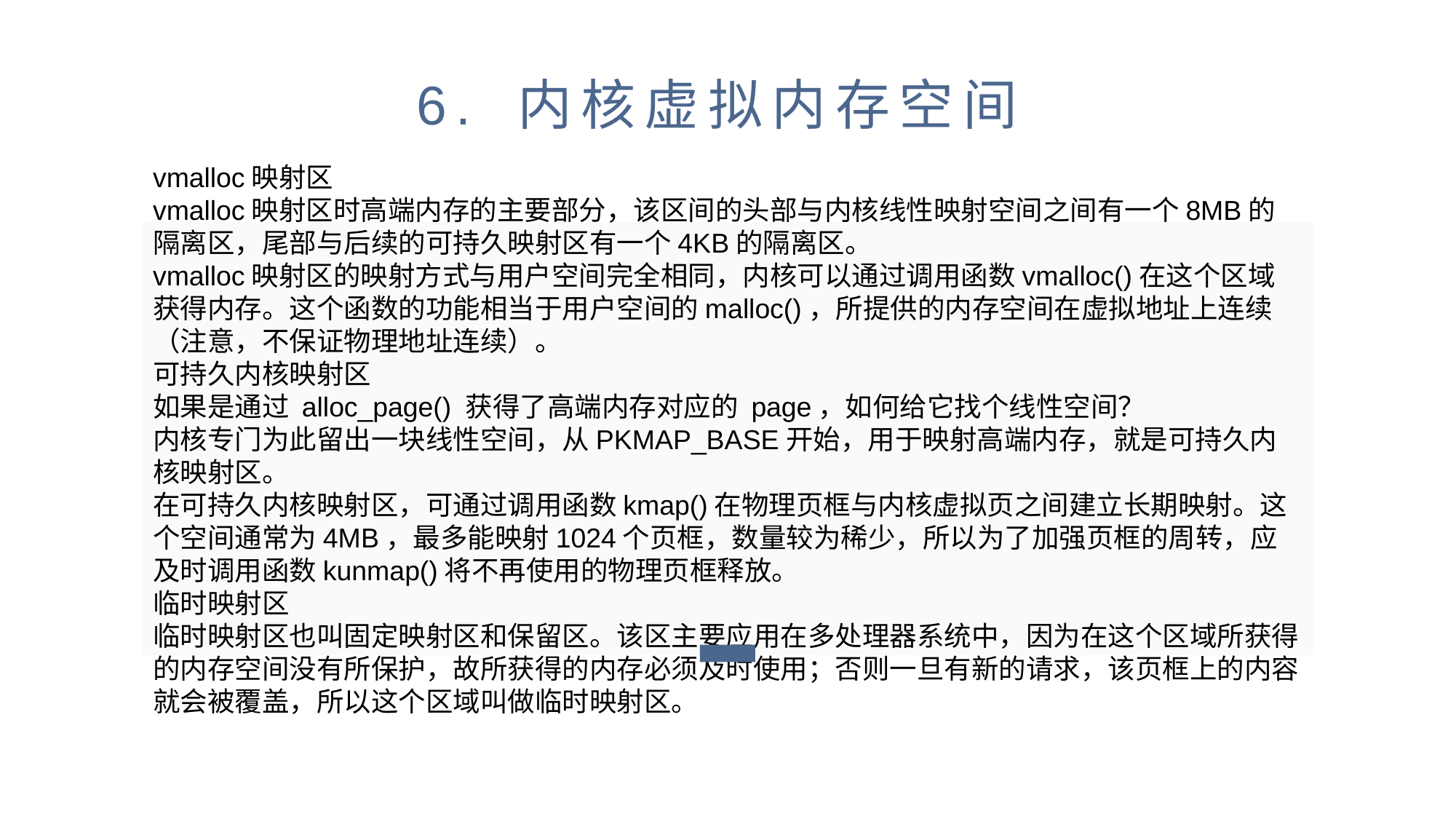

6. 内核虚拟内存空间
vmalloc映射区
vmalloc映射区时高端内存的主要部分，该区间的头部与内核线性映射空间之间有一个8MB的隔离区，尾部与后续的可持久映射区有一个4KB的隔离区。
vmalloc映射区的映射方式与用户空间完全相同，内核可以通过调用函数vmalloc()在这个区域获得内存。这个函数的功能相当于用户空间的malloc()，所提供的内存空间在虚拟地址上连续（注意，不保证物理地址连续）。
可持久内核映射区
如果是通过 alloc_page() 获得了高端内存对应的 page，如何给它找个线性空间？
内核专门为此留出一块线性空间，从PKMAP_BASE开始，用于映射高端内存，就是可持久内核映射区。
在可持久内核映射区，可通过调用函数kmap()在物理页框与内核虚拟页之间建立长期映射。这个空间通常为4MB，最多能映射1024个页框，数量较为稀少，所以为了加强页框的周转，应及时调用函数kunmap()将不再使用的物理页框释放。
临时映射区
临时映射区也叫固定映射区和保留区。该区主要应用在多处理器系统中，因为在这个区域所获得的内存空间没有所保护，故所获得的内存必须及时使用；否则一旦有新的请求，该页框上的内容就会被覆盖，所以这个区域叫做临时映射区。